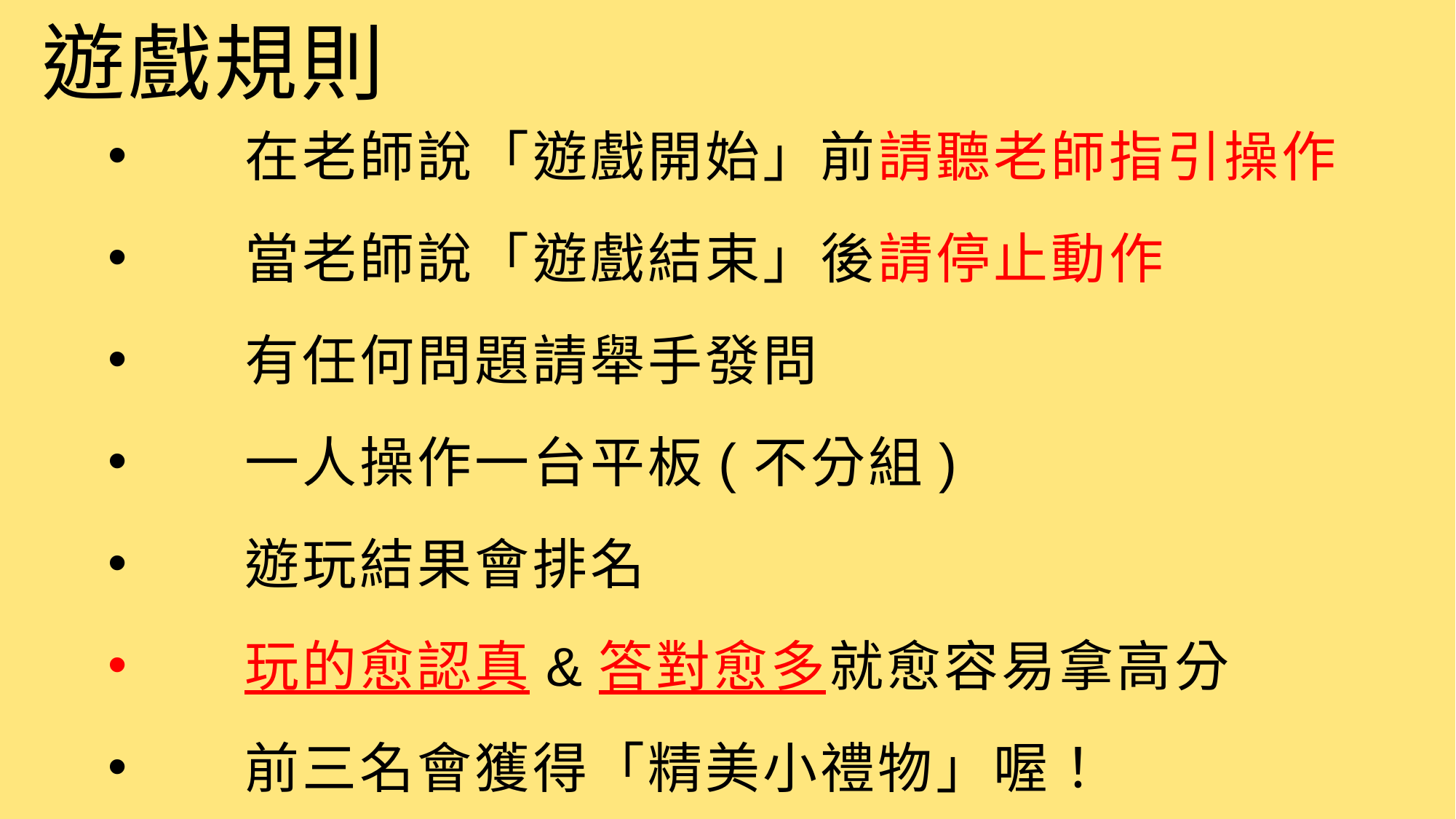

遊戲規則
在老師說「遊戲開始」前請聽老師指引操作
當老師說「遊戲結束」後請停止動作
有任何問題請舉手發問
一人操作一台平板(不分組)
遊玩結果會排名
玩的愈認真&答對愈多就愈容易拿高分
前三名會獲得「精美小禮物」喔！